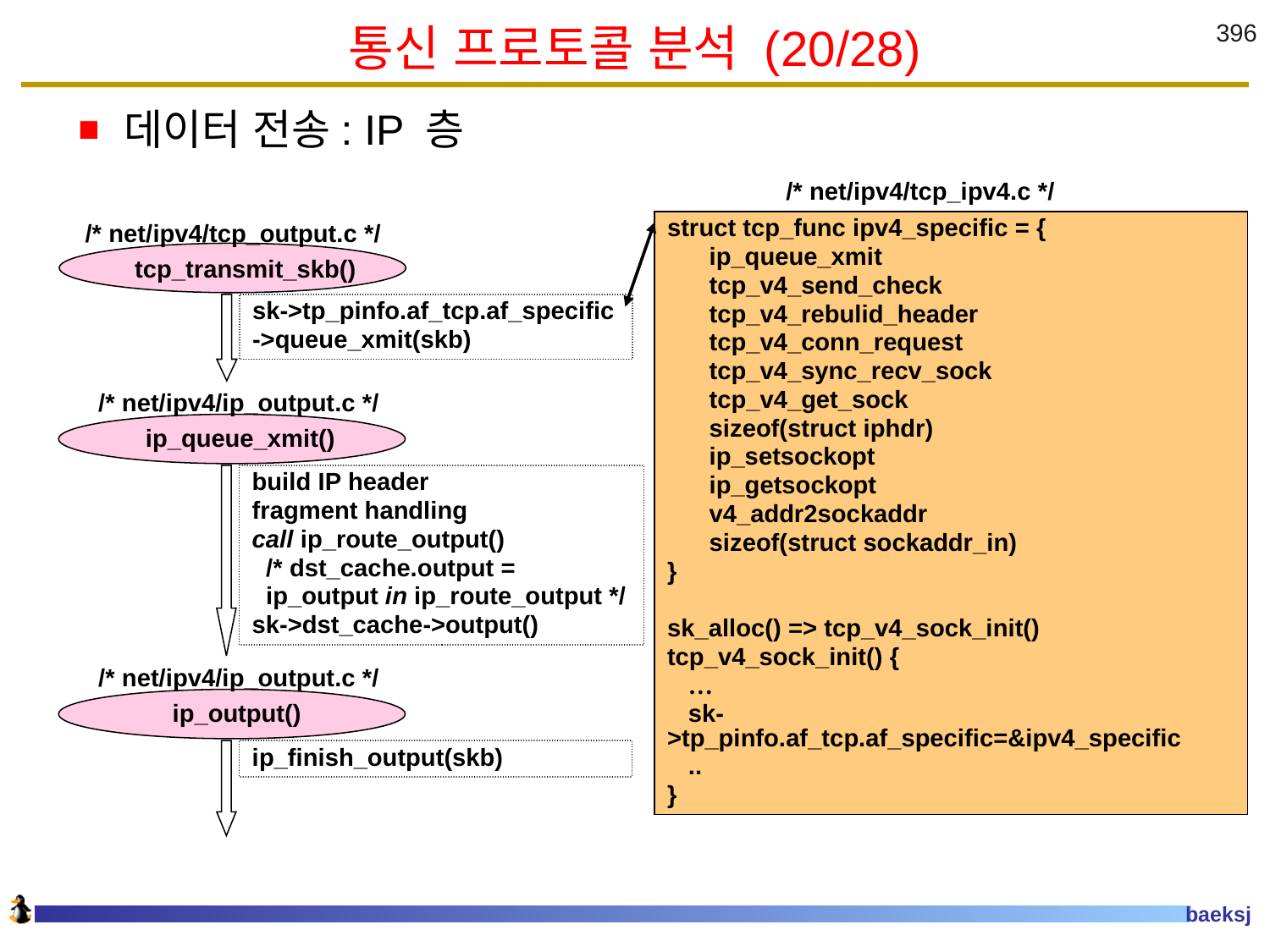

# 통신 프로토콜 분석 (20/28)
396
데이터 전송: IP 층

/* net/ipv4/tcp_ipv4.c */
 /* net/ipv4/tcp_output.c */
struct tcp_func ipv4_specific = {
      ip_queue_xmit
      tcp_v4_send_check
      tcp_v4_rebulid_header
      tcp_v4_conn_request
      tcp_v4_sync_recv_sock
      tcp_v4_get_sock
      sizeof(struct iphdr)
      ip_setsockopt
      ip_getsockopt
      v4_addr2sockaddr
      sizeof(struct sockaddr_in)
}

sk_alloc() => tcp_v4_sock_init()
tcp_v4_sock_init() {
   …
   sk->tp_pinfo.af_tcp.af_specific=&ipv4_specific
   ..
}

    tcp_transmit_skb()

sk->tp_pinfo.af_tcp.af_specific
->queue_xmit(skb)
 /* net/ipv4/ip_output.c */

    ip_queue_xmit()

build IP header
fragment handling
call ip_route_output()
  /* dst_cache.output =
  ip_output in ip_route_output */
sk->dst_cache->output()
 /* net/ipv4/ip_output.c */

    ip_output()

ip_finish_output(skb)